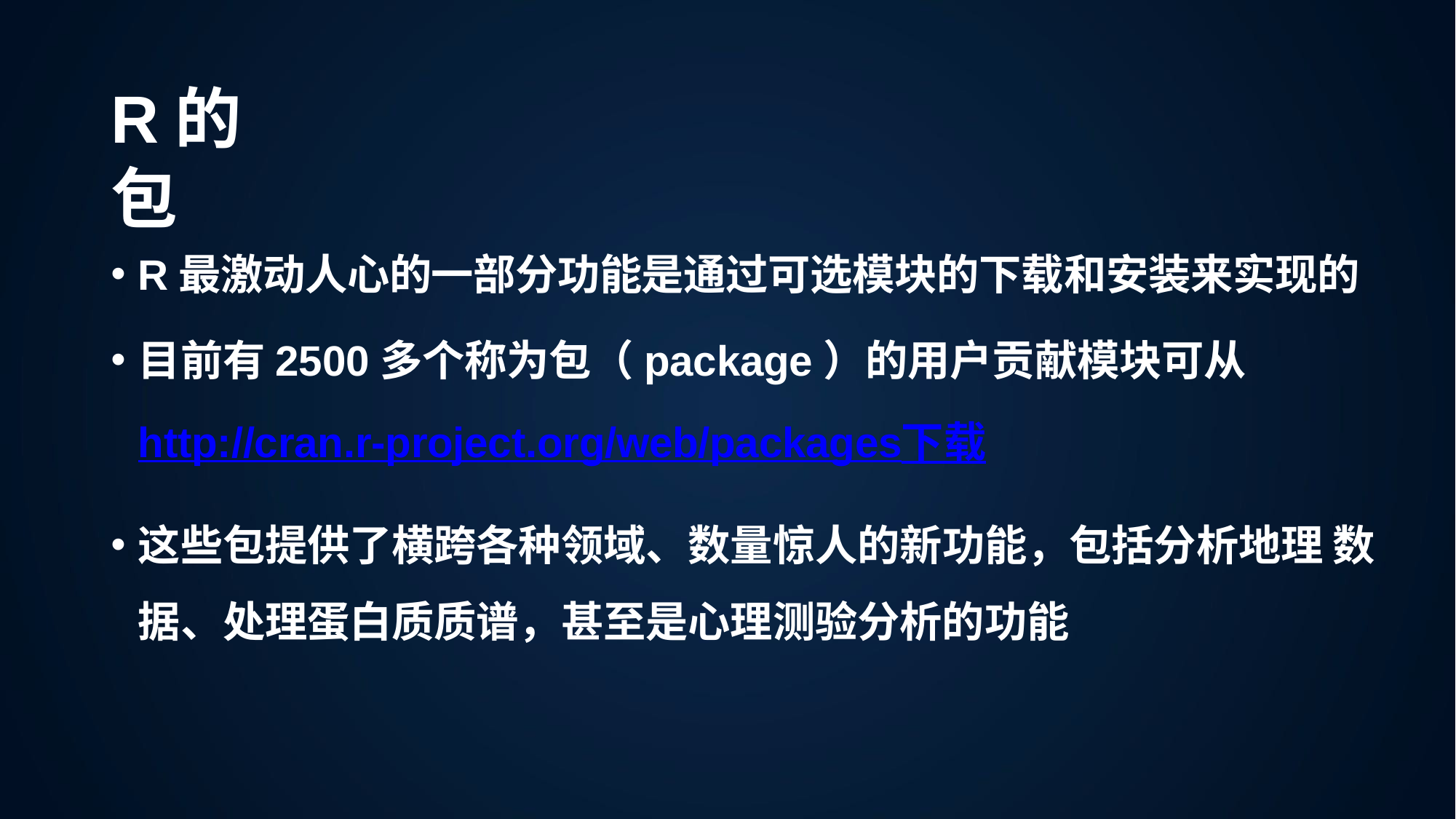

# R的包
R最激动人心的一部分功能是通过可选模块的下载和安装来实现的
目前有2500多个称为包（package）的用户贡献模块可从
http://cran.r-project.org/web/packages下载
这些包提供了横跨各种领域、数量惊人的新功能，包括分析地理 数据、处理蛋白质质谱，甚至是心理测验分析的功能